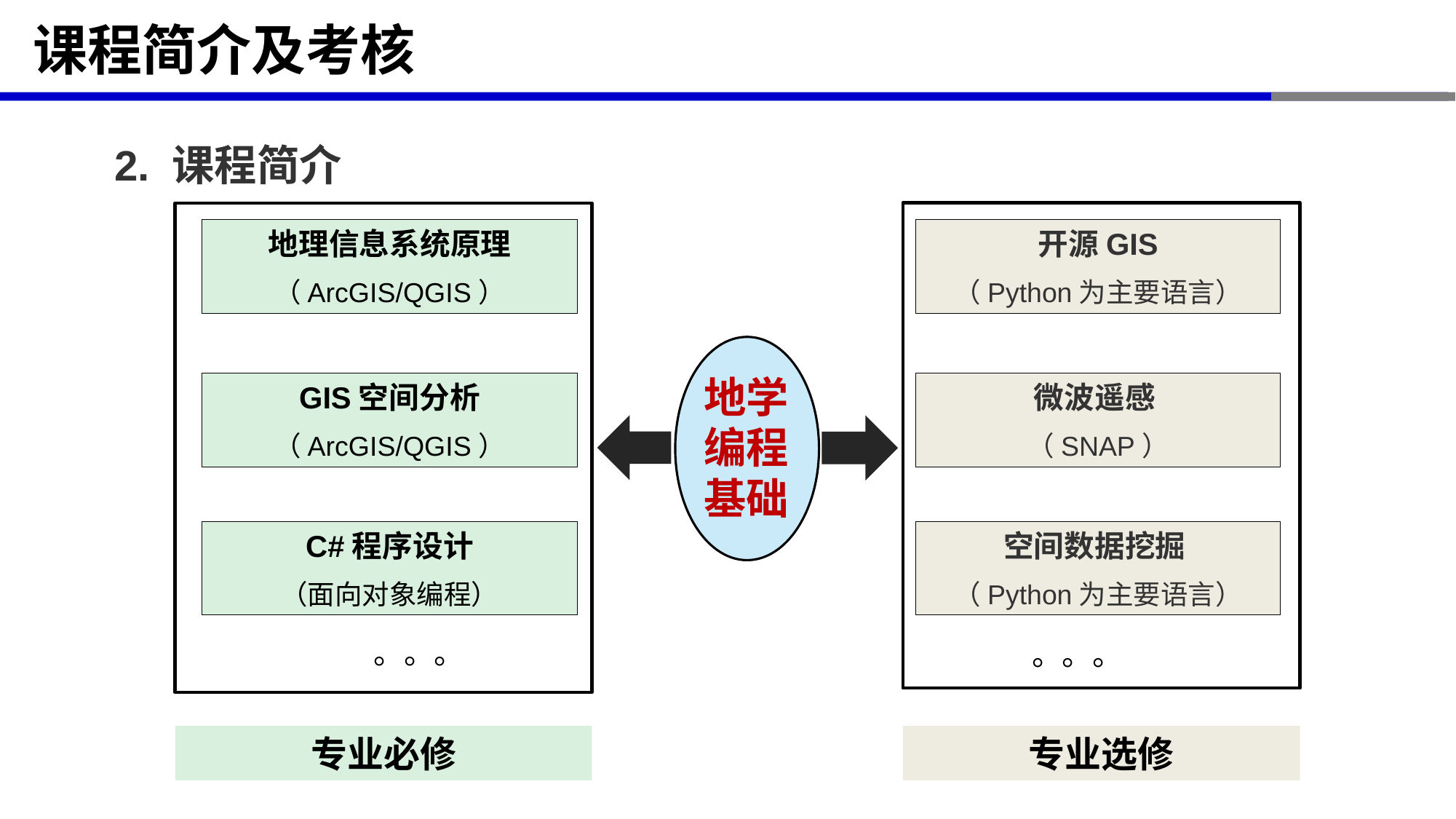

# 课程简介及考核
2. 课程简介

地理信息系统原理
（ArcGIS/QGIS）
开源GIS
（Python为主要语言）

地学编程基础
GIS空间分析
（ArcGIS/QGIS）
微波遥感
（SNAP）

C#程序设计
（面向对象编程）
空间数据挖掘
（Python为主要语言）
。。。
。。。
专业必修
专业选修